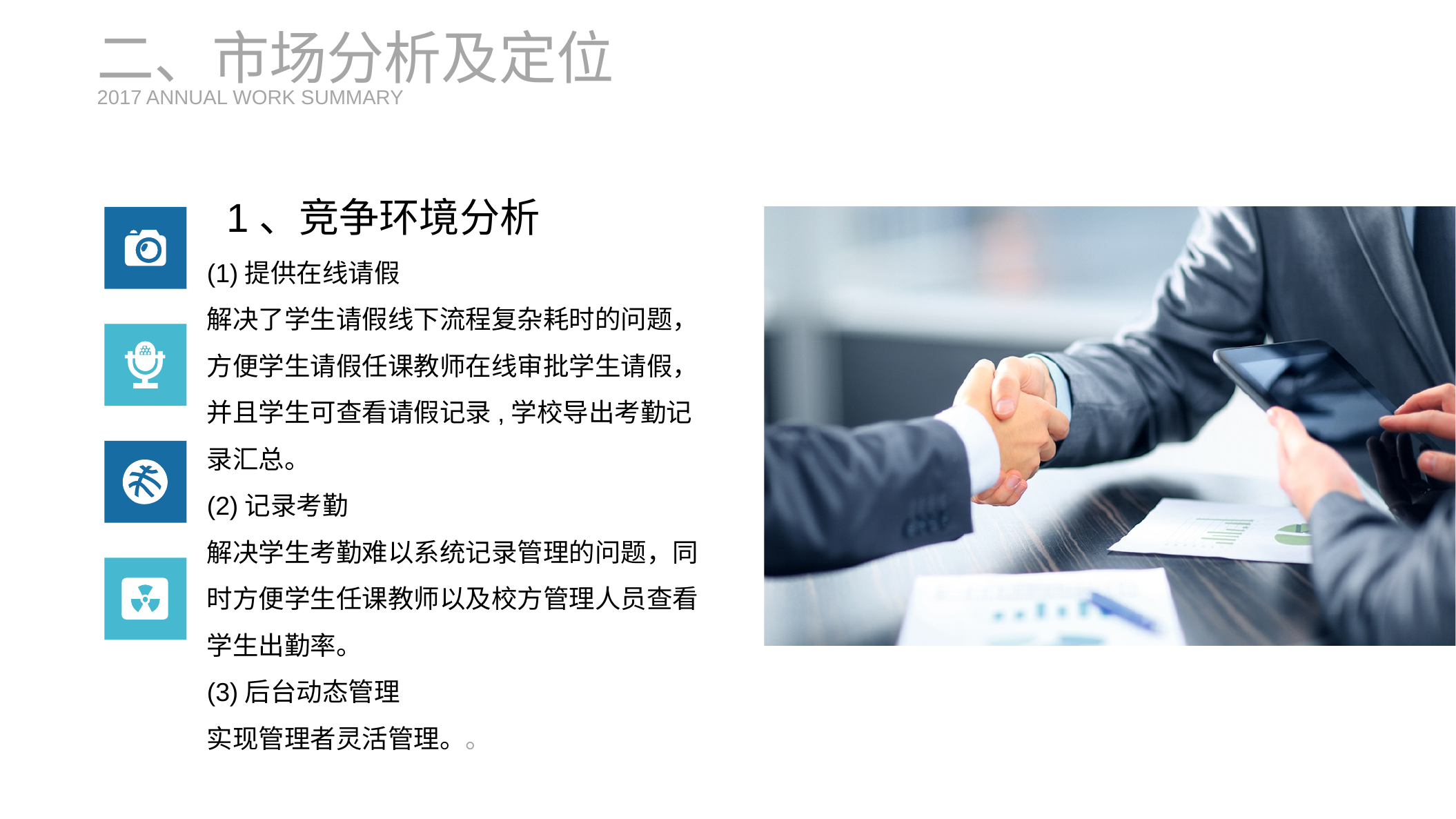

二、市场分析及定位
2017 ANNUAL WORK SUMMARY
 1、竞争环境分析

(1)提供在线请假
解决了学生请假线下流程复杂耗时的问题，方便学生请假任课教师在线审批学生请假，并且学生可查看请假记录,学校导出考勤记录汇总。
(2)记录考勤
解决学生考勤难以系统记录管理的问题，同时方便学生任课教师以及校方管理人员查看学生出勤率。
(3)后台动态管理
实现管理者灵活管理。。